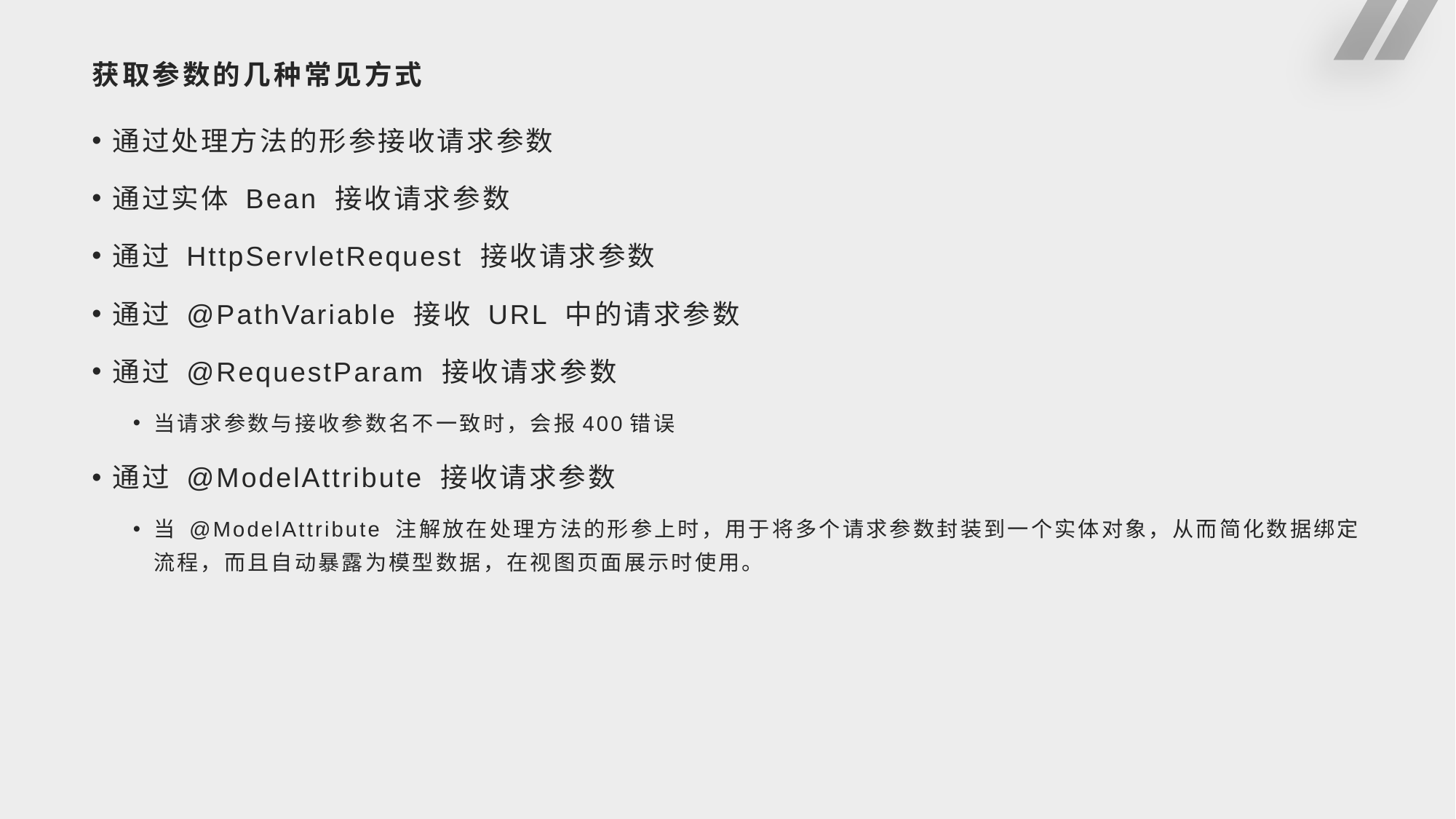

# 获取参数的几种常见方式
通过处理方法的形参接收请求参数
通过实体 Bean 接收请求参数
通过 HttpServletRequest 接收请求参数
通过 @PathVariable 接收 URL 中的请求参数
通过 @RequestParam 接收请求参数
当请求参数与接收参数名不一致时，会报400错误
通过 @ModelAttribute 接收请求参数
当 @ModelAttribute 注解放在处理方法的形参上时，用于将多个请求参数封装到一个实体对象，从而简化数据绑定流程，而且自动暴露为模型数据，在视图页面展示时使用。